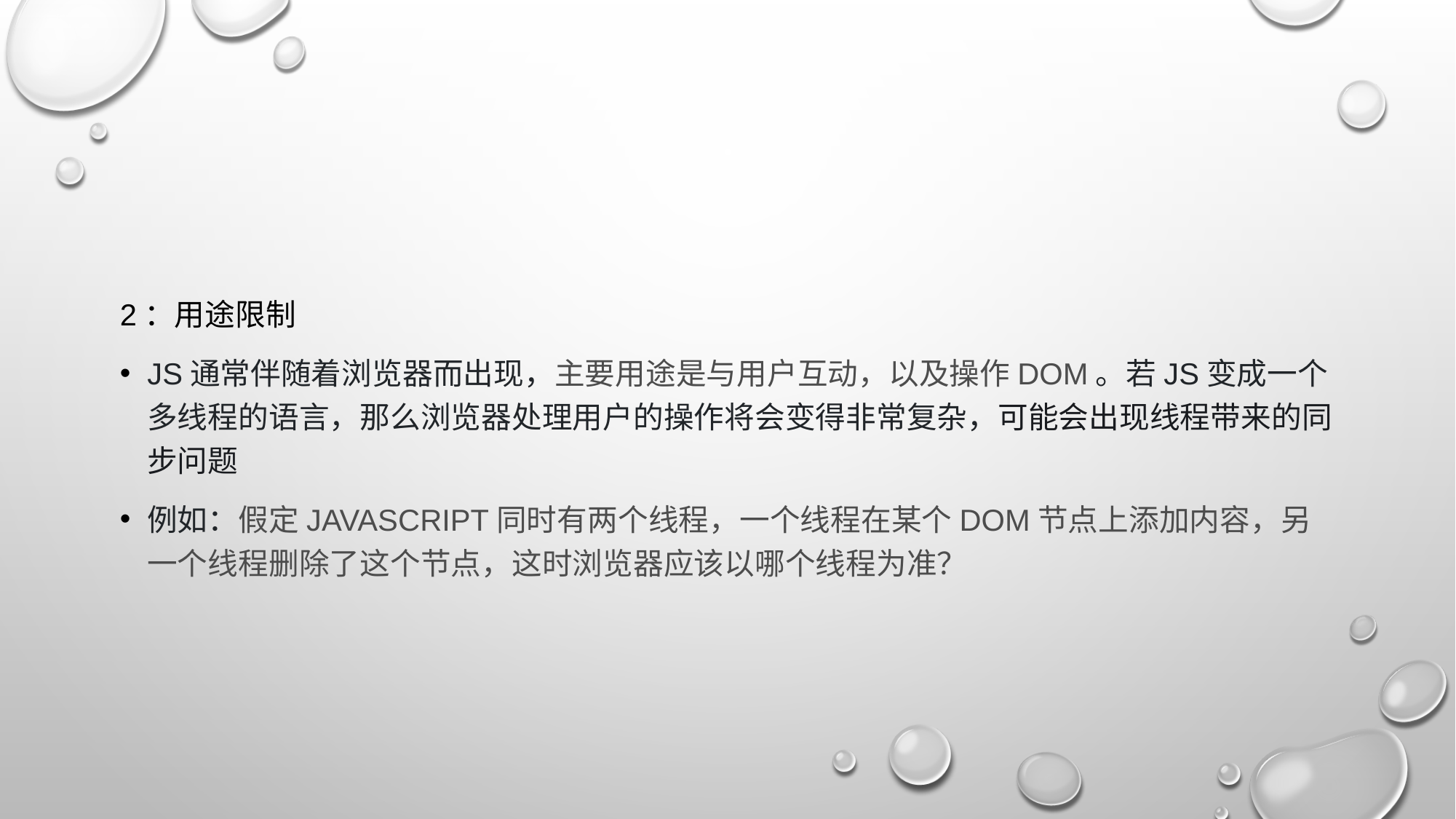

2：用途限制
JS通常伴随着浏览器而出现，主要用途是与用户互动，以及操作DOM。若JS变成一个多线程的语言，那么浏览器处理用户的操作将会变得非常复杂，可能会出现线程带来的同步问题
例如：假定JavaScript同时有两个线程，一个线程在某个DOM节点上添加内容，另一个线程删除了这个节点，这时浏览器应该以哪个线程为准？